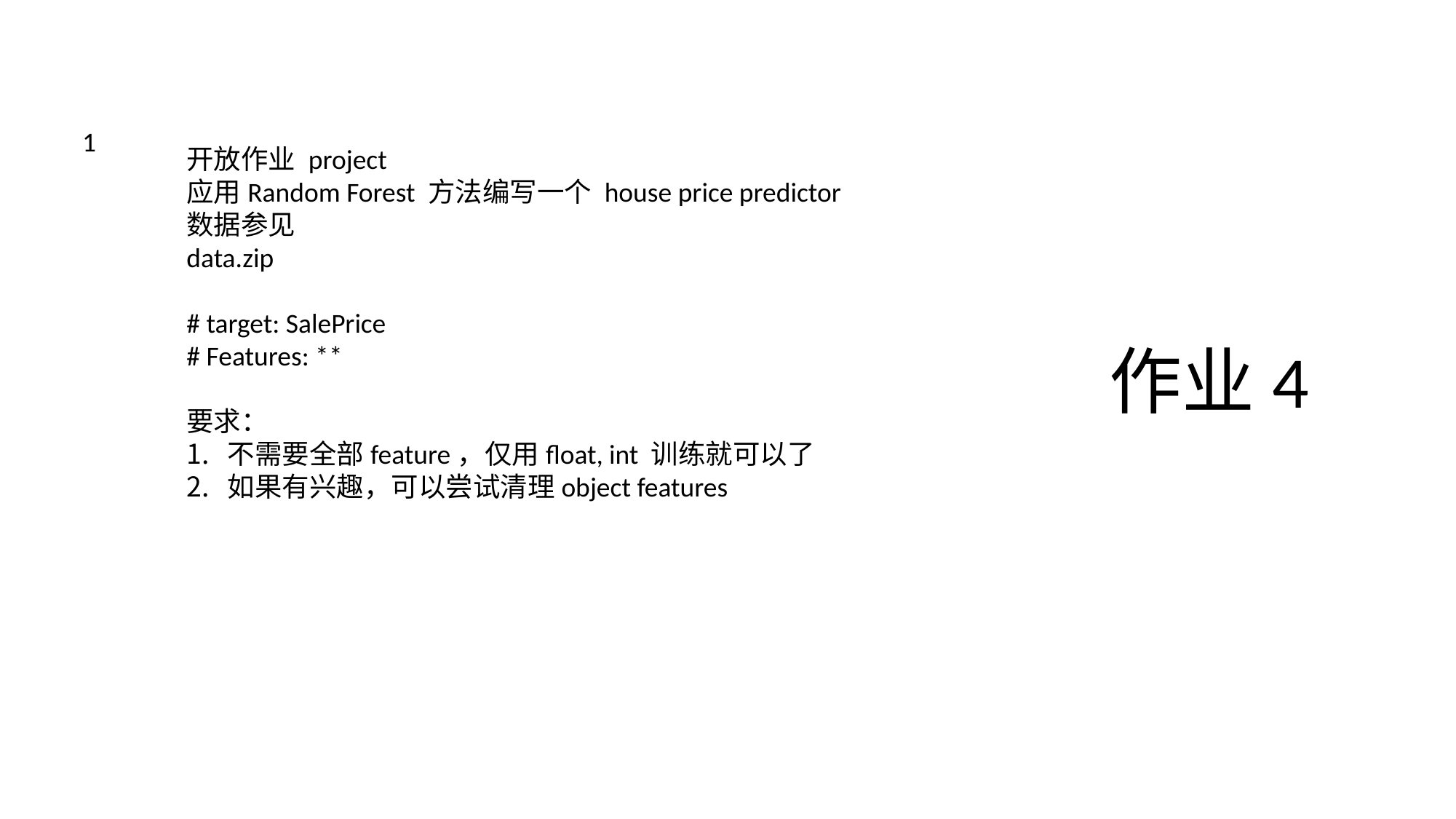

作业4
1
开放作业 project
应用Random Forest 方法编写一个 house price predictor
数据参见
data.zip

# target: ﻿SalePrice
# Features: **

要求：
不需要全部feature，仅用float, int 训练就可以了
如果有兴趣，可以尝试清理object features